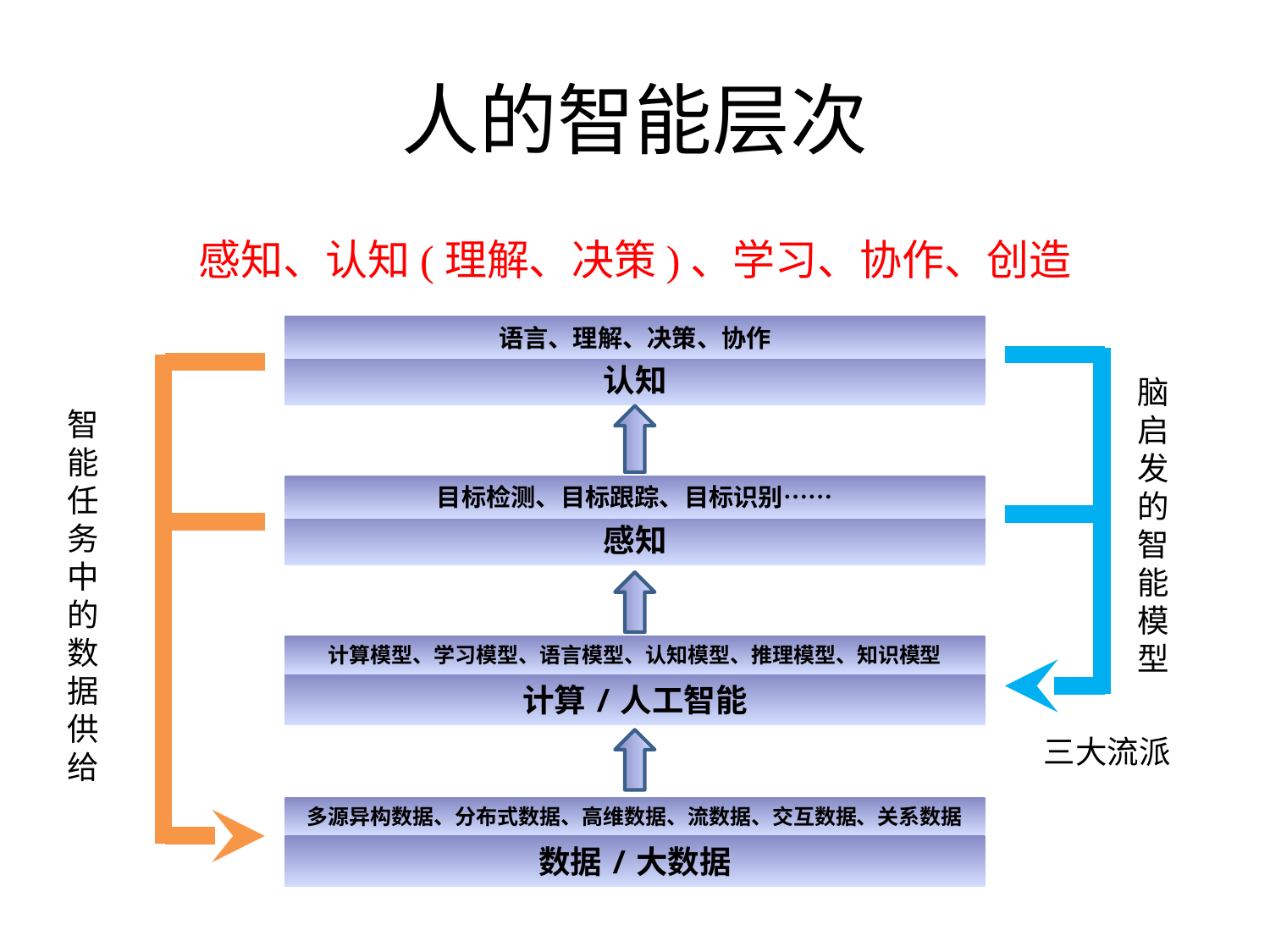

# 人的智能层次
感知、认知(理解、决策)、学习、协作、创造
语言、理解、决策、协作
认知
脑启发的智能模型
智能任务中的数据供给

目标检测、目标跟踪、目标识别……
感知

计算模型、学习模型、语言模型、认知模型、推理模型、知识模型
计算/人工智能
三大流派

多源异构数据、分布式数据、高维数据、流数据、交互数据、关系数据
数据/大数据